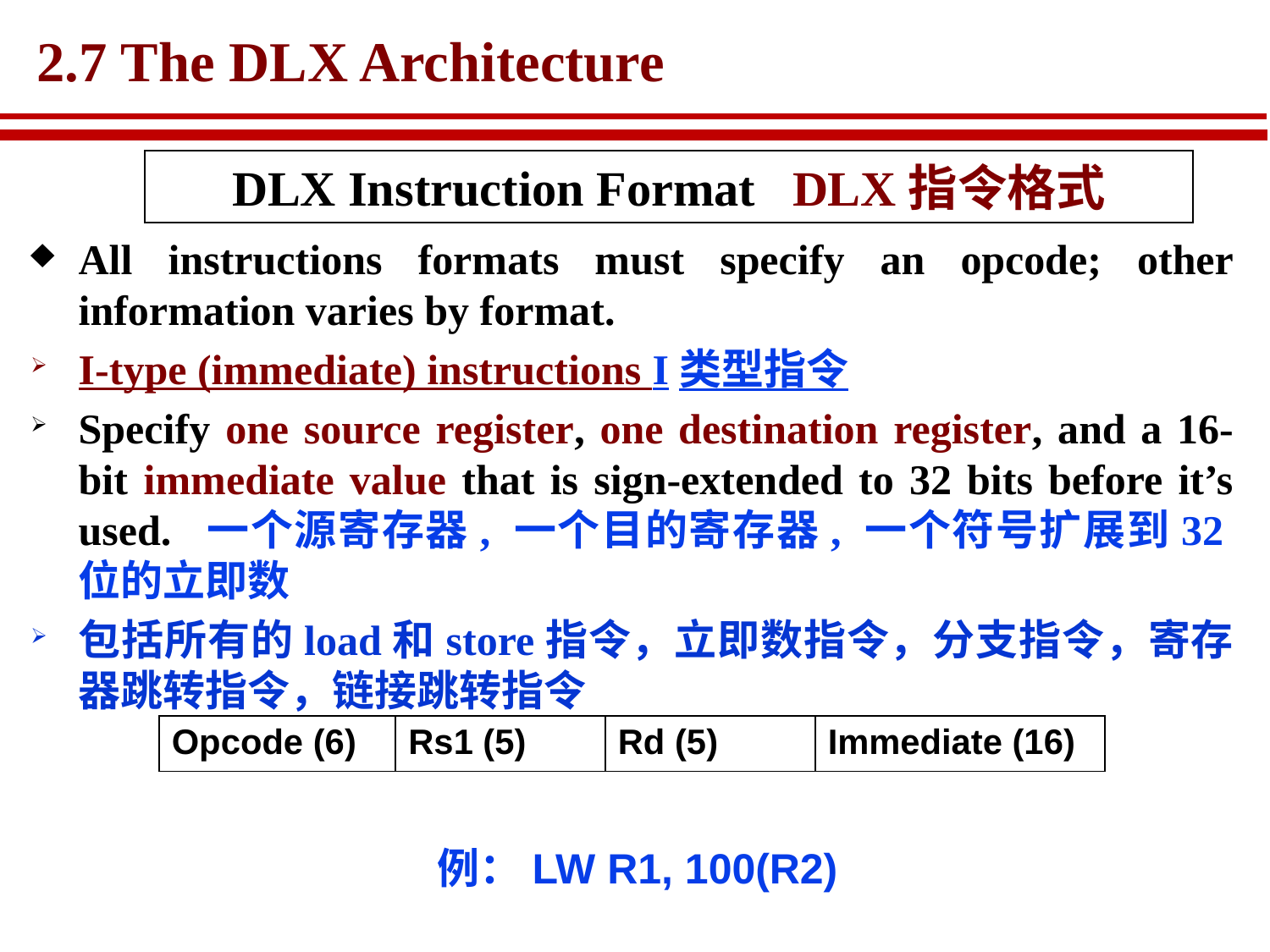

# 2.7 The DLX Architecture
DLX Instruction Format   DLX指令格式
All instructions formats must specify an opcode; other information varies by format.
I-type (immediate) instructions I类型指令
Specify one source register, one destination register, and a 16-bit immediate value that is sign-extended to 32 bits before it’s used.  一个源寄存器, 一个目的寄存器, 一个符号扩展到32位的立即数
包括所有的load和store指令，立即数指令，分支指令，寄存器跳转指令，链接跳转指令
| Opcode (6) | Rs1 (5) | Rd (5) | Immediate (16) |
| --- | --- | --- | --- |
例：LW R1, 100(R2)